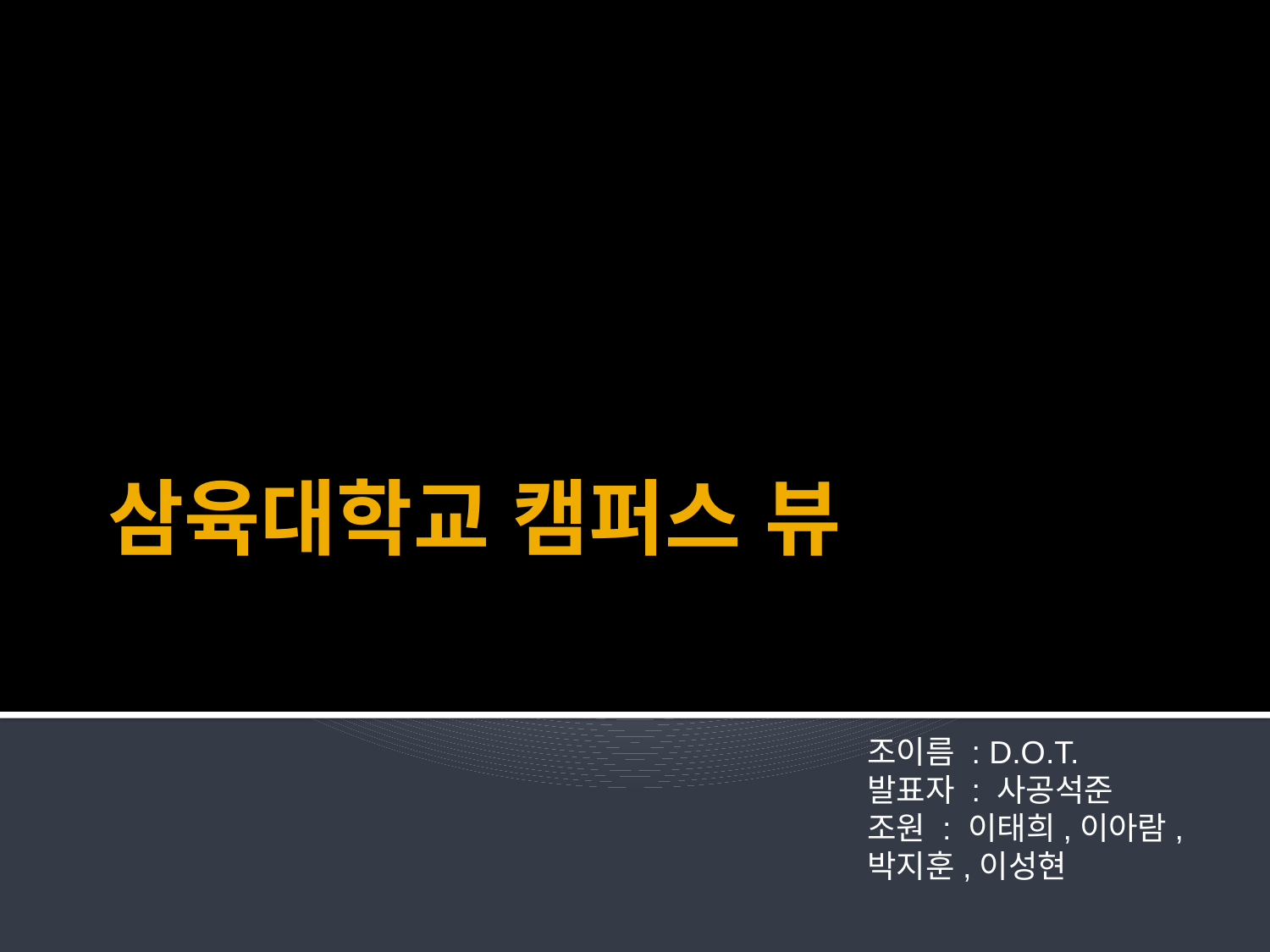

# 삼육대학교 캠퍼스 뷰
조이름 : D.O.T.
발표자 : 사공석준
조원 : 이태희,이아람,
박지훈,이성현